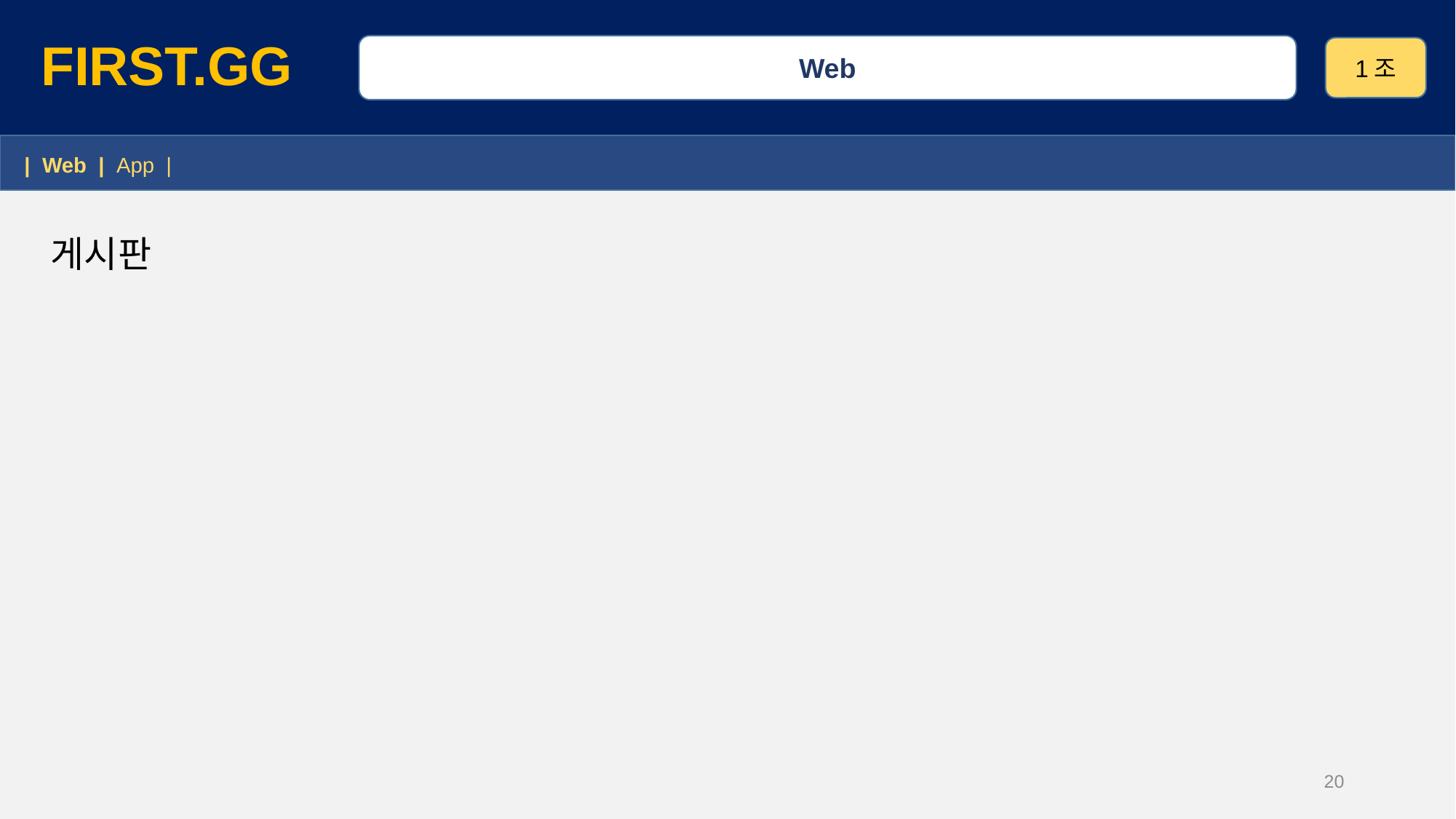

FIRST.GG
Web
1조
  |  Web  |  App  |
게시판
20